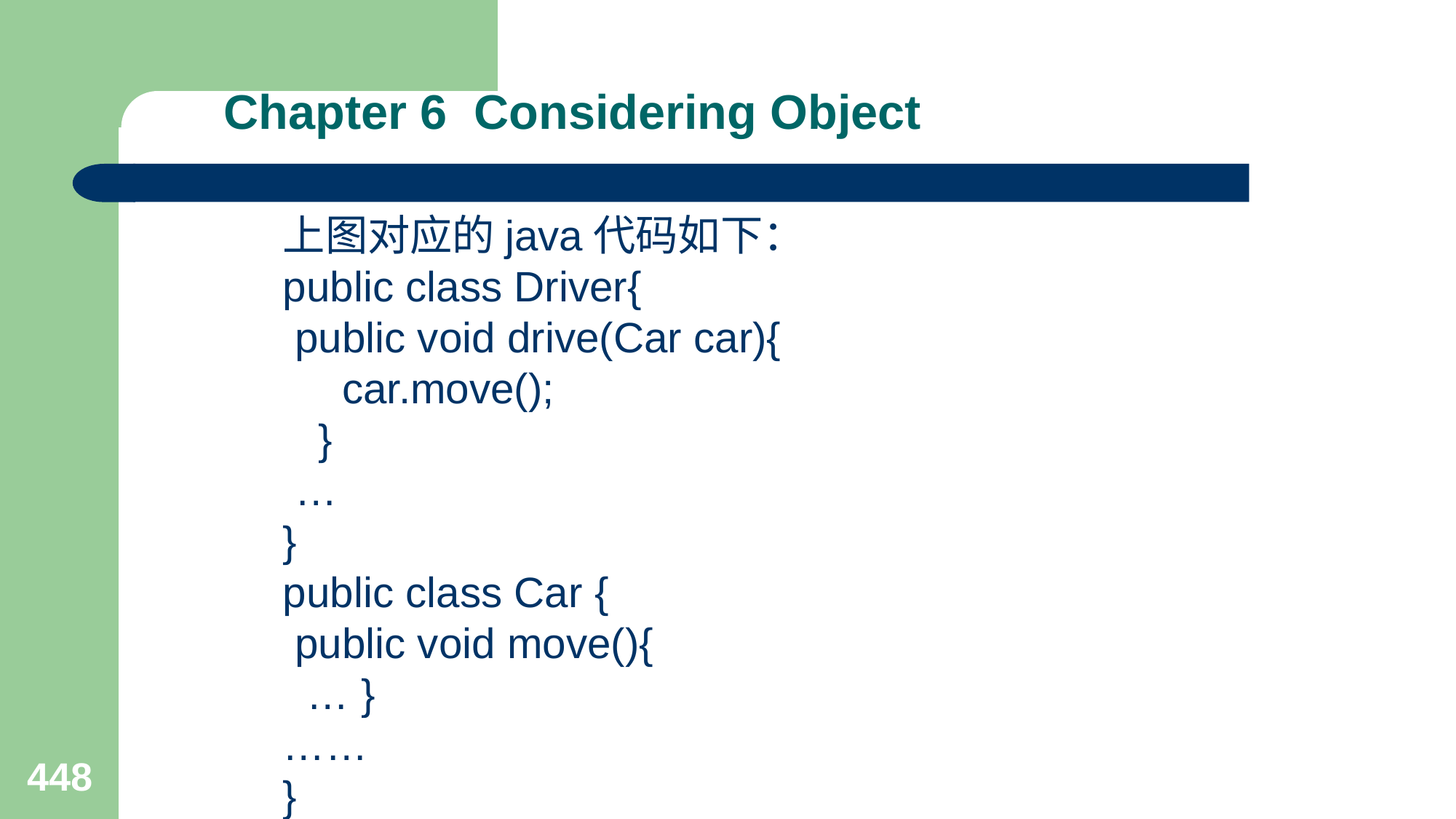

# Chapter 6  Considering Object
上图对应的java代码如下：
public class Driver{
 public void drive(Car car){
     car.move();
   }
 …
}
public class Car {
 public void move(){
  … }
……
}
448